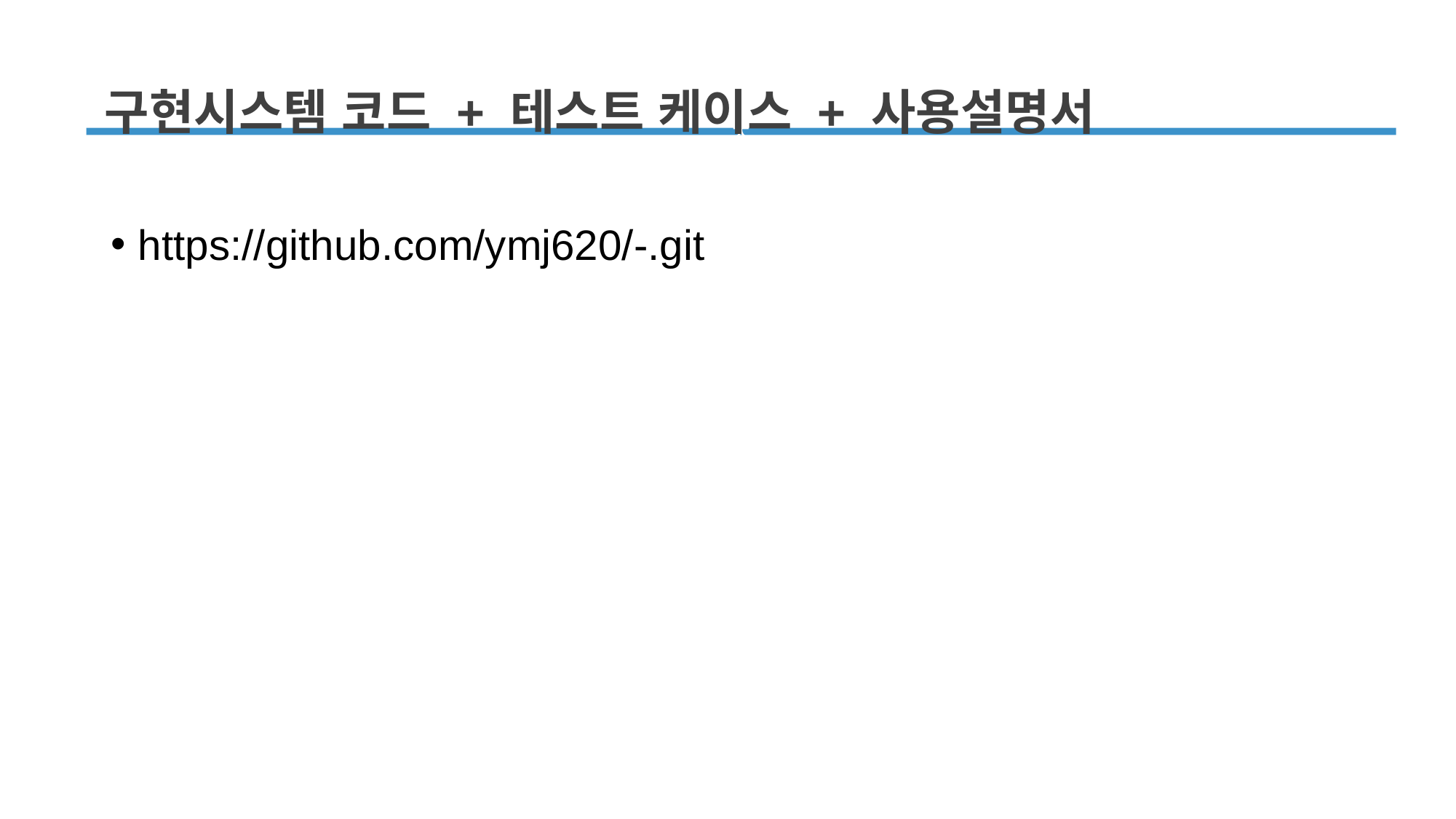

구현시스템 코드 + 테스트 케이스 + 사용설명서
ㅊ
https://github.com/ymj620/-.git